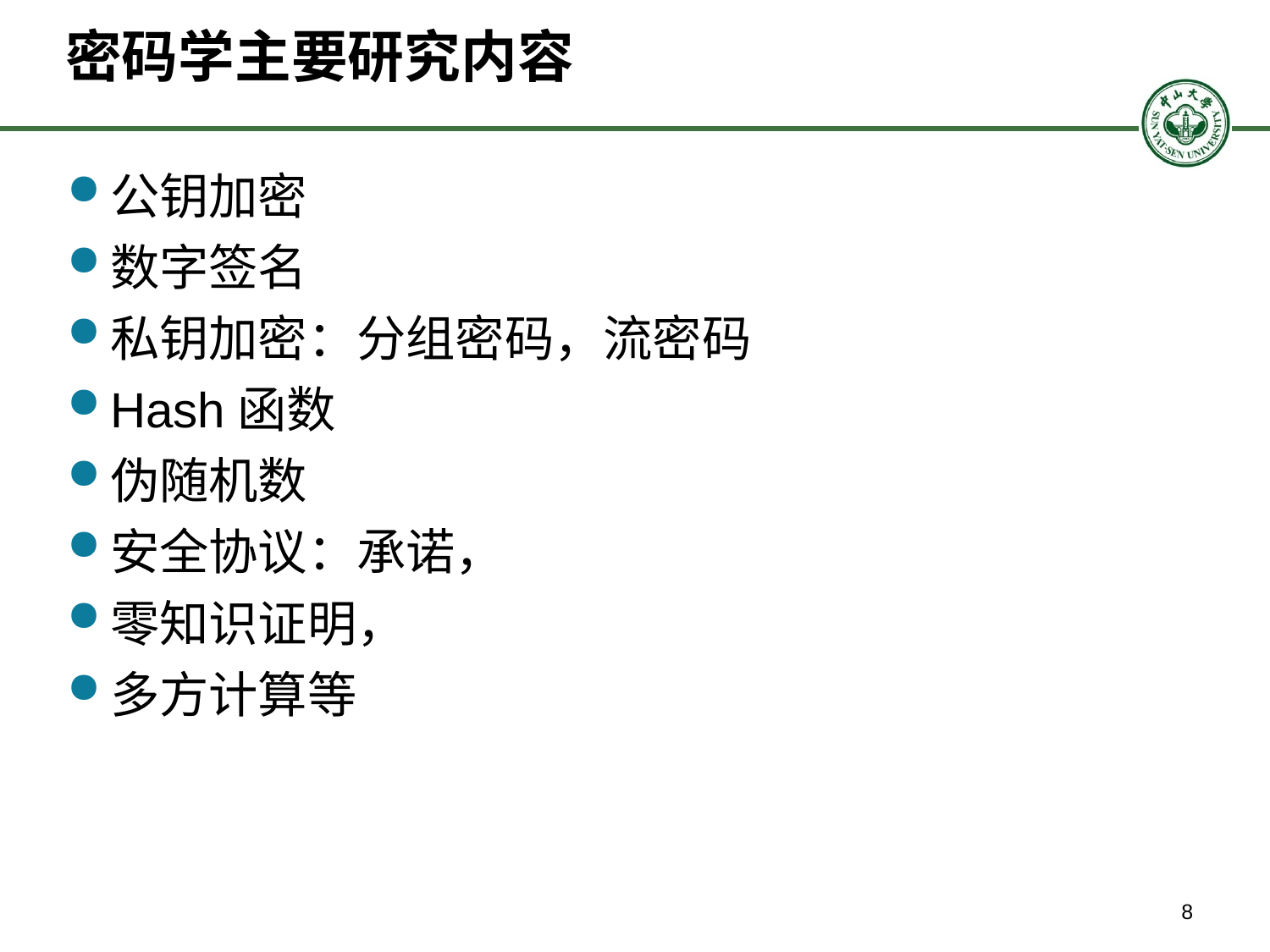

# 密码学主要研究内容
公钥加密
数字签名
私钥加密：分组密码，流密码
Hash函数
伪随机数
安全协议：承诺，
零知识证明，
多方计算等